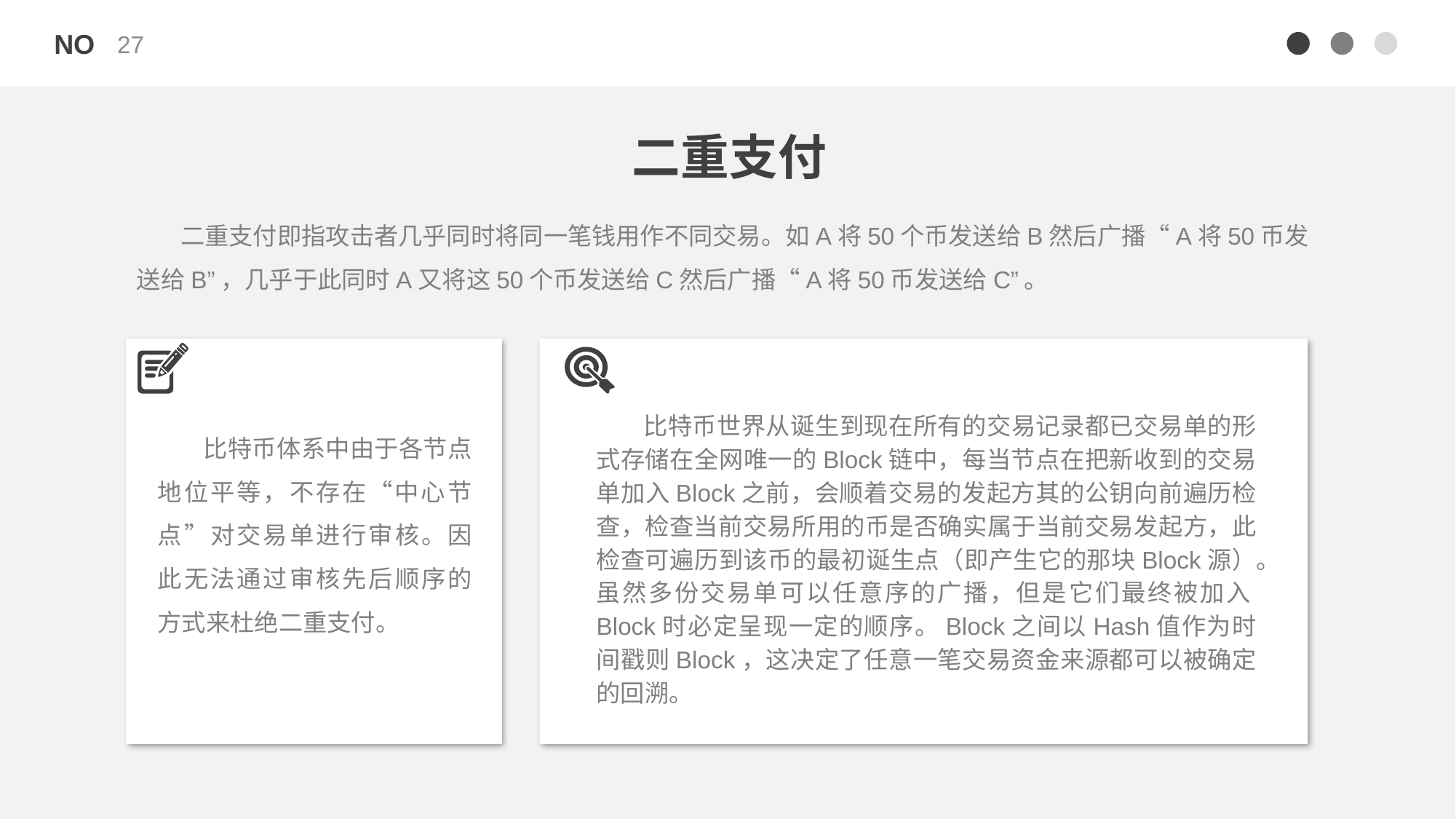

27
二重支付
       二重支付即指攻击者几乎同时将同一笔钱用作不同交易。如A将50个币发送给B然后广播“A将50币发送给B”，几乎于此同时A又将这50个币发送给C然后广播“A将50币发送给C”。

       比特币体系中由于各节点地位平等，不存在“中心节点”对交易单进行审核。因此无法通过审核先后顺序的方式来杜绝二重支付。

       比特币世界从诞生到现在所有的交易记录都已交易单的形式存储在全网唯一的Block链中，每当节点在把新收到的交易单加入Block之前，会顺着交易的发起方其的公钥向前遍历检查，检查当前交易所用的币是否确实属于当前交易发起方，此检查可遍历到该币的最初诞生点（即产生它的那块Block源）。虽然多份交易单可以任意序的广播，但是它们最终被加入Block时必定呈现一定的顺序。Block之间以Hash值作为时间戳则Block，这决定了任意一笔交易资金来源都可以被确定的回溯。